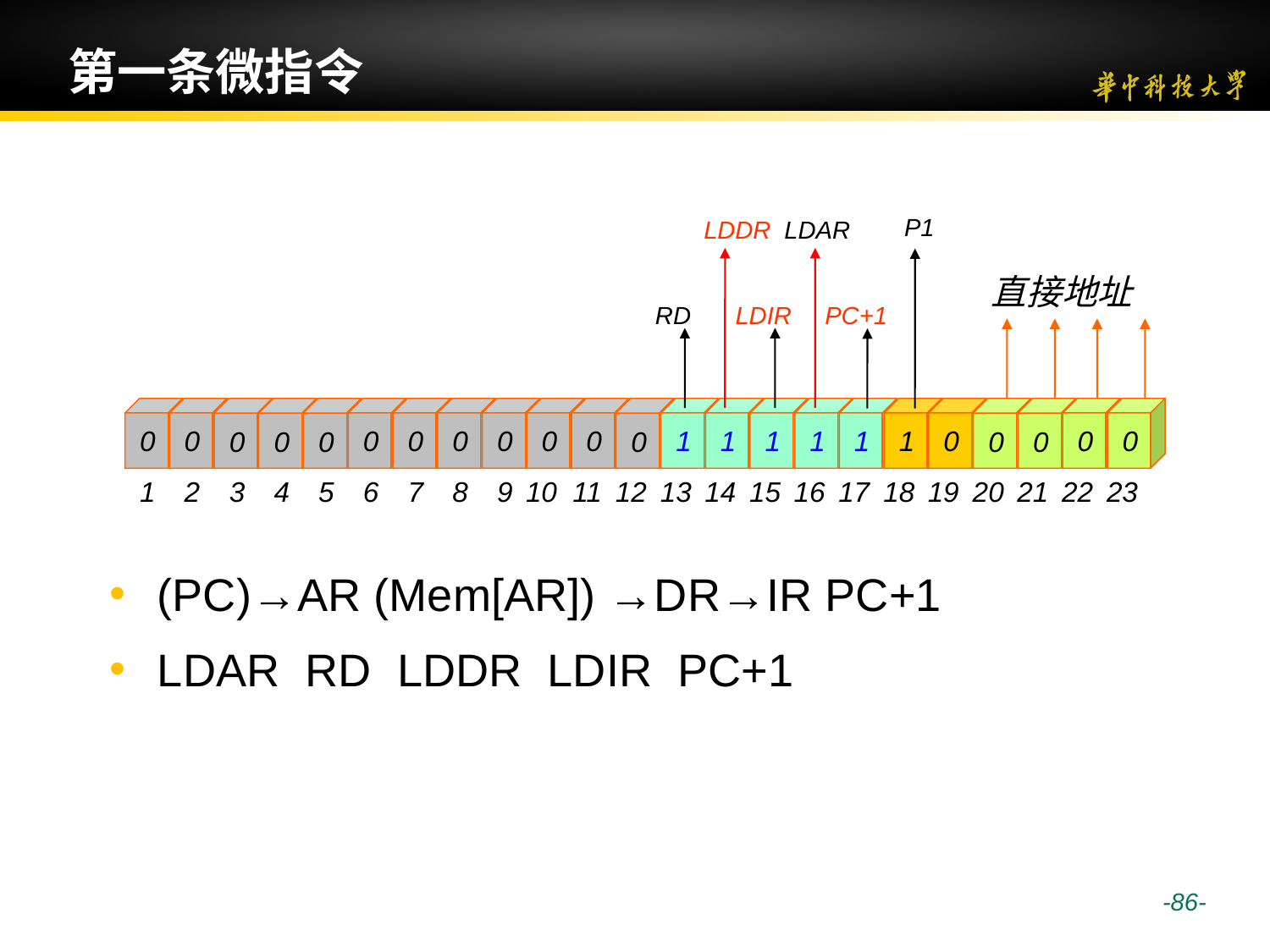

# 第一条微指令
P1
LDDR
LDAR

直接地址
RD
LDIR
PC+1

0
0
0
0
0
0
0
0
0
0
0
0
1
1
1
1
1
1
0
18
19
0
0
0
0
20
21
22
23
1
2
3
4
5
6
7
8
9
10
11
12
13
14
15
16
17
(PC)→AR (Mem[AR]) →DR→IR PC+1
LDAR  RD  LDDR  LDIR  PC+1
 -86-